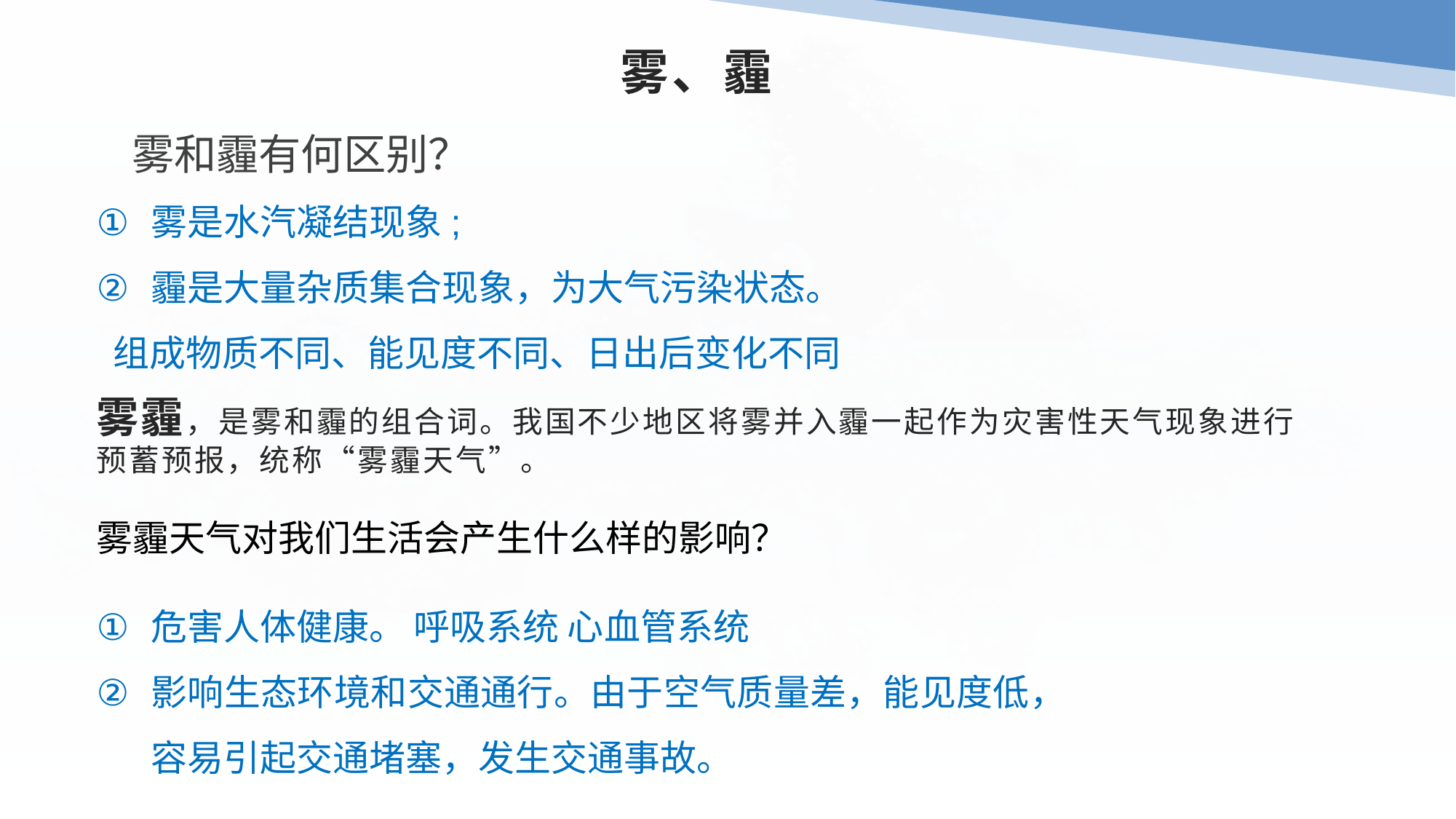

雾、霾
雾和霾有何区别？
雾是水汽凝结现象;
霾是大量杂质集合现象，为大气污染状态。
 组成物质不同、能见度不同、日出后变化不同
雾霾，是雾和霾的组合词。我国不少地区将雾并入霾一起作为灾害性天气现象进行预蓄预报，统称“雾霾天气”。
雾霾天气对我们生活会产生什么样的影响？
危害人体健康。 呼吸系统 心血管系统
影响生态环境和交通通行。由于空气质量差，能见度低，容易引起交通堵塞，发生交通事故。